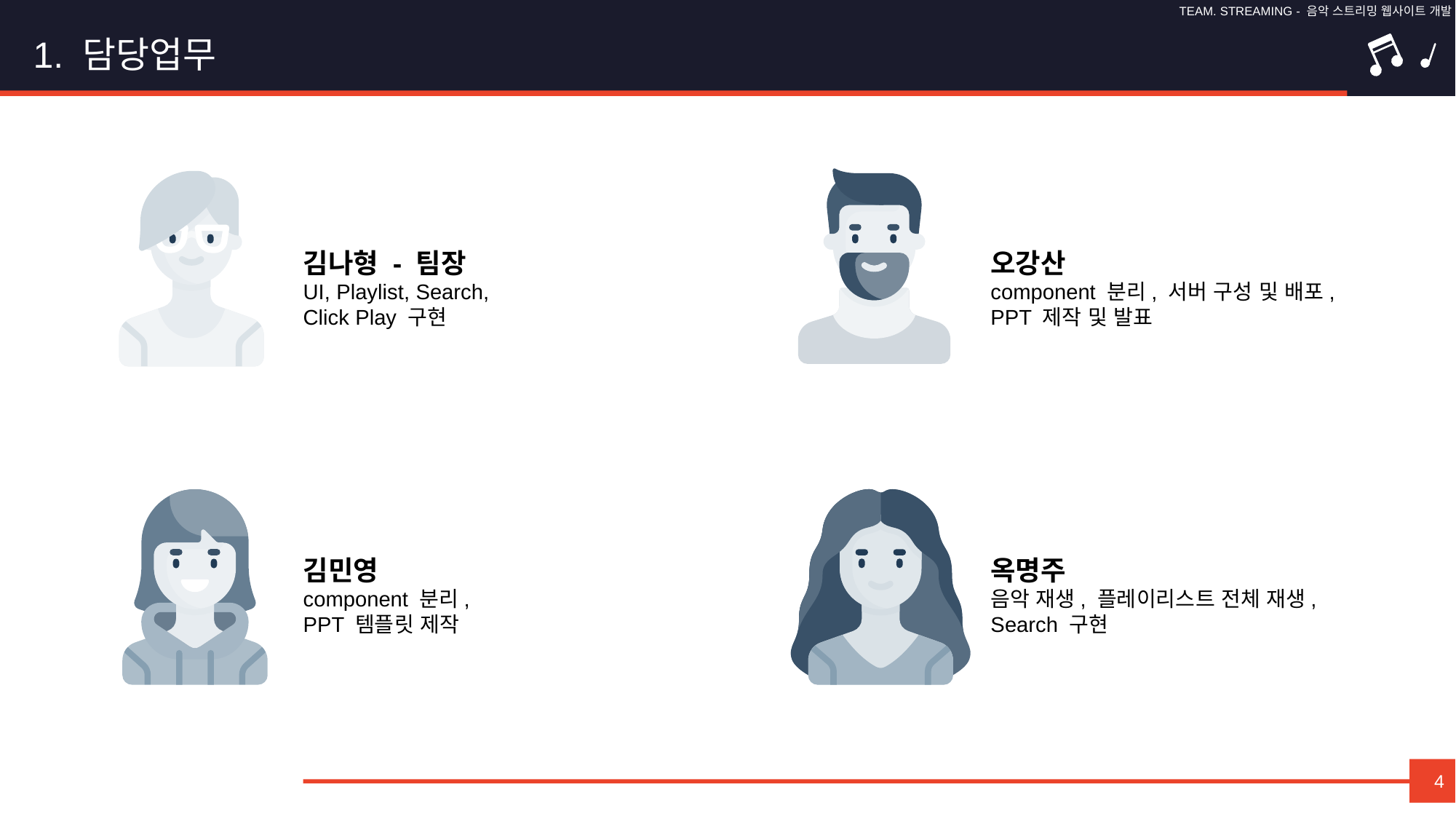

1. 담당업무

김나형 - 팀장
UI, Playlist, Search,
Click Play 구현
오강산
component 분리, 서버 구성 및 배포,
PPT 제작 및 발표

김민영
component 분리,
PPT 템플릿 제작
옥명주
음악 재생, 플레이리스트 전체 재생,
Search 구현
4